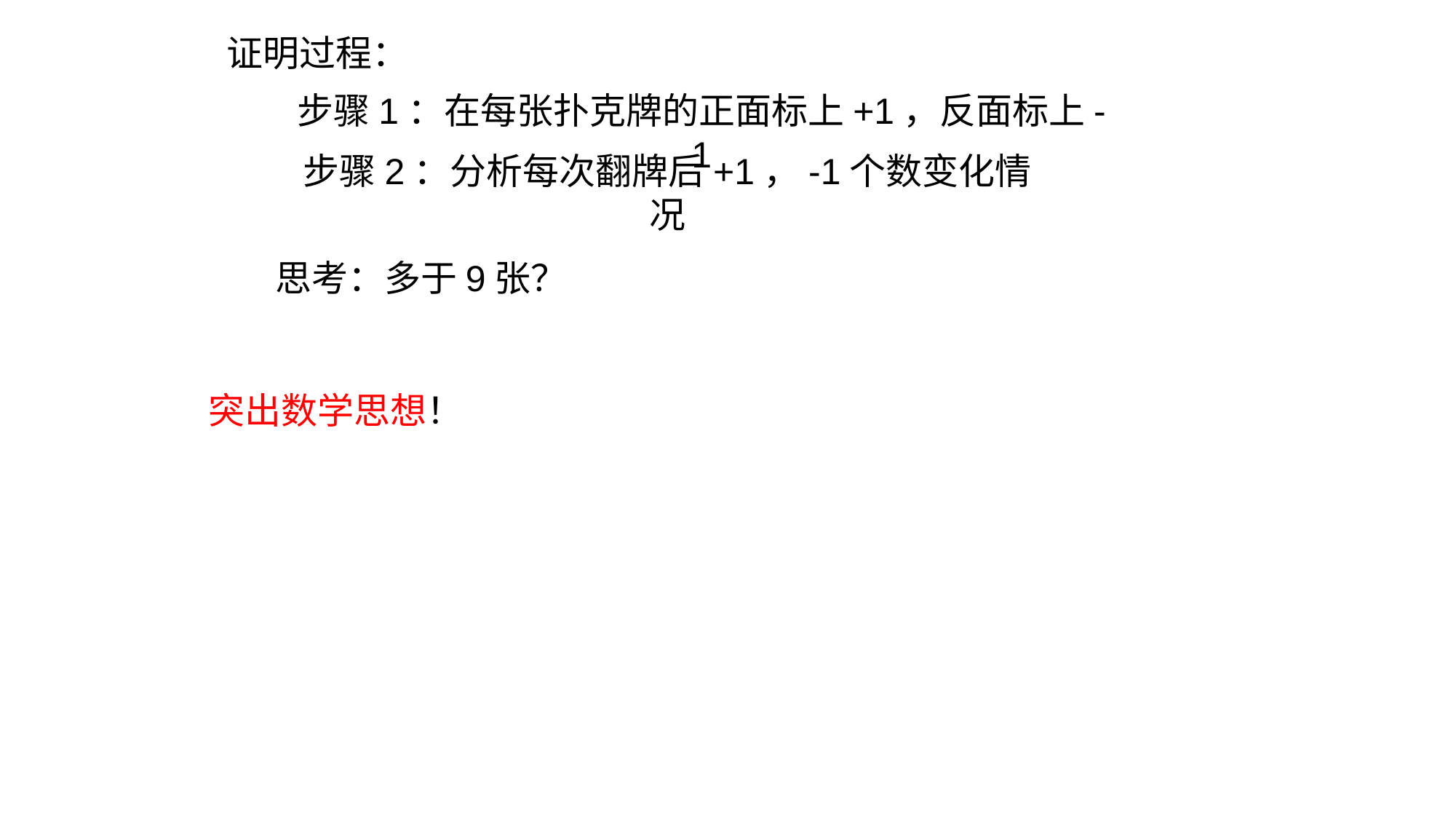

证明过程：
步骤1：在每张扑克牌的正面标上+1，反面标上-1
步骤2：分析每次翻牌后+1，-1个数变化情况
思考：多于9张？
突出数学思想！